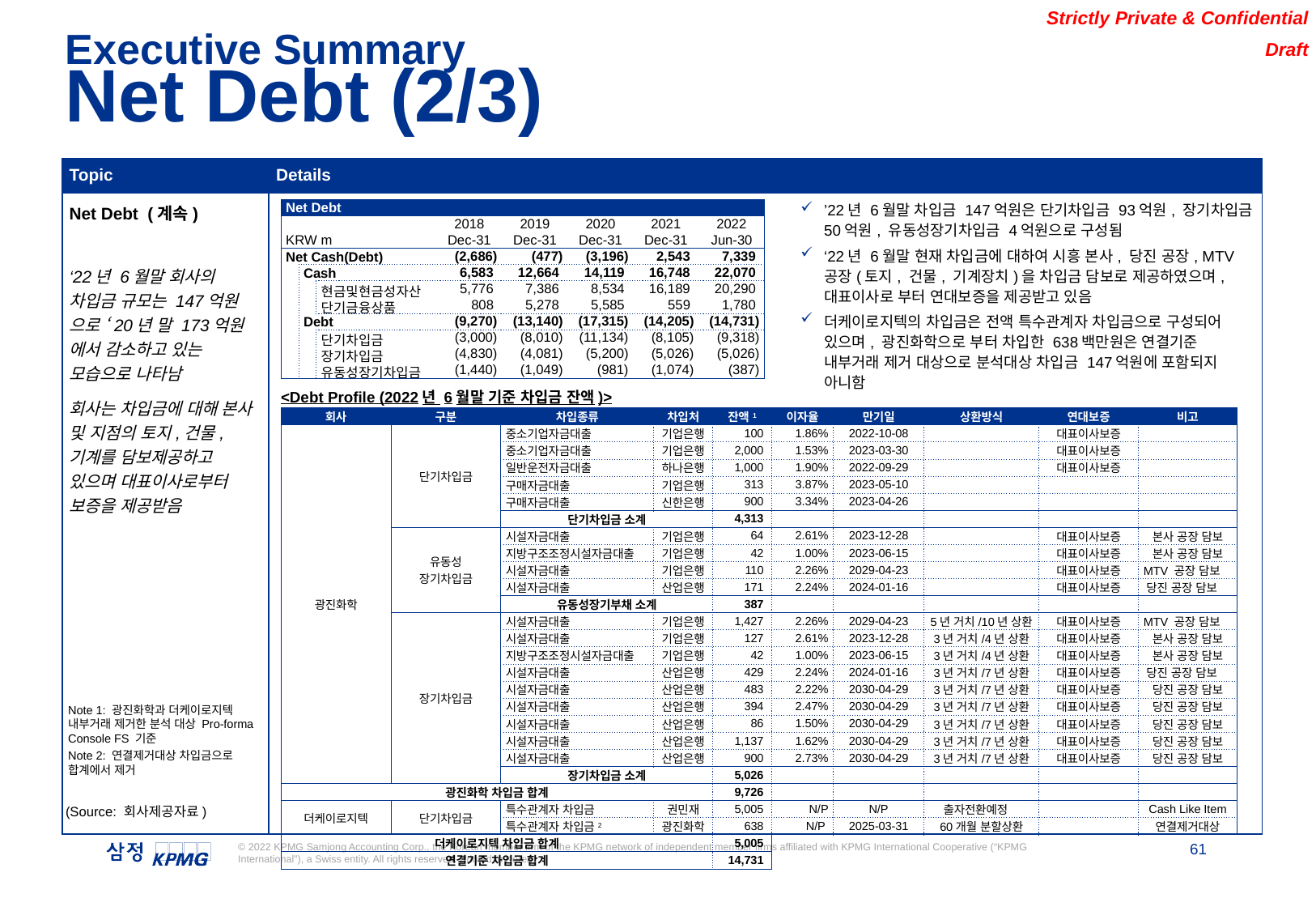

Executive Summary
Net Debt (2/3)
| Topic | Details |
| --- | --- |
| Net Debt (계속) ‘22년 6월말 회사의 차입금 규모는 147억원 으로 ‘20년 말 173억원 에서 감소하고 있는 모습으로 나타남 회사는 차입금에 대해 본사 및 지점의 토지,건물,기계를 담보제공하고 있으며 대표이사로부터 보증을 제공받음 | ’22년 6월말 차입금 147억원은 단기차입금 93억원, 장기차입금 50억원, 유동성장기차입금 4억원으로 구성됨 ‘22년 6월말 현재 차입금에 대하여 시흥 본사, 당진 공장, MTV 공장(토지, 건물, 기계장치)을 차입금 담보로 제공하였으며, 대표이사로 부터 연대보증을 제공받고 있음 더케이로지텍의 차입금은 전액 특수관계자 차입금으로 구성되어 있으며, 광진화학으로 부터 차입한 638백만원은 연결기준 내부거래 제거 대상으로 분석대상 차입금 147억원에 포함되지 아니함 |
| Net Debt |  |  |  |  |  |  |  |
| --- | --- | --- | --- | --- | --- | --- | --- |
|  |  |  | 2018 | 2019 | 2020 | 2021 | 2022 |
| KRW m |  |  | Dec-31 | Dec-31 | Dec-31 | Dec-31 | Jun-30 |
| Net Cash(Debt) |  |  | (2,686) | (477) | (3,196) | 2,543 | 7,339 |
|  | Cash |  | 6,583 | 12,664 | 14,119 | 16,748 | 22,070 |
|  |  | 현금및현금성자산 | 5,776 | 7,386 | 8,534 | 16,189 | 20,290 |
|  |  | 단기금융상품 | 808 | 5,278 | 5,585 | 559 | 1,780 |
|  | Debt |  | (9,270) | (13,140) | (17,315) | (14,205) | (14,731) |
|  |  | 단기차입금 | (3,000) | (8,010) | (11,134) | (8,105) | (9,318) |
|  |  | 장기차입금 | (4,830) | (4,081) | (5,200) | (5,026) | (5,026) |
|  |  | 유동성장기차입금 | (1,440) | (1,049) | (981) | (1,074) | (387) |

<Debt Profile (2022년 6월말 기준 차입금 잔액)>
| 회사 | 구분 | 차입종류 | 차입처 | 잔액1 | 이자율 | 만기일 | 상환방식 | 연대보증 | 비고 |
| --- | --- | --- | --- | --- | --- | --- | --- | --- | --- |
| 광진화학 | 단기차입금 | 중소기업자금대출 | 기업은행 | 100 | 1.86% | 2022-10-08 |  | 대표이사보증 |  |
|  |  | 중소기업자금대출 | 기업은행 | 2,000 | 1.53% | 2023-03-30 |  | 대표이사보증 |  |
|  |  | 일반운전자금대출 | 하나은행 | 1,000 | 1.90% | 2022-09-29 |  | 대표이사보증 |  |
|  |  | 구매자금대출 | 기업은행 | 313 | 3.87% | 2023-05-10 |  |  |  |
|  |  | 구매자금대출 | 신한은행 | 900 | 3.34% | 2023-04-26 |  |  |  |
|  |  | 단기차입금 소계 |  | 4,313 |  |  |  |  |  |
|  | 유동성 장기차입금 | 시설자금대출 | 기업은행 | 64 | 2.61% | 2023-12-28 |  | 대표이사보증 | 본사 공장 담보 |
|  |  | 지방구조조정시설자금대출 | 기업은행 | 42 | 1.00% | 2023-06-15 |  | 대표이사보증 | 본사 공장 담보 |
|  |  | 시설자금대출 | 기업은행 | 110 | 2.26% | 2029-04-23 |  | 대표이사보증 | MTV 공장 담보 |
|  |  | 시설자금대출 | 산업은행 | 171 | 2.24% | 2024-01-16 |  | 대표이사보증 | 당진 공장 담보 |
|  |  | 유동성장기부채 소계 |  | 387 |  |  |  |  |  |
|  | 장기차입금 | 시설자금대출 | 기업은행 | 1,427 | 2.26% | 2029-04-23 | 5년 거치/10년 상환 | 대표이사보증 | MTV 공장 담보 |
|  |  | 시설자금대출 | 기업은행 | 127 | 2.61% | 2023-12-28 | 3년 거치/4년 상환 | 대표이사보증 | 본사 공장 담보 |
|  |  | 지방구조조정시설자금대출 | 기업은행 | 42 | 1.00% | 2023-06-15 | 3년 거치/4년 상환 | 대표이사보증 | 본사 공장 담보 |
|  |  | 시설자금대출 | 산업은행 | 429 | 2.24% | 2024-01-16 | 3년 거치/7년 상환 | 대표이사보증 | 당진 공장 담보 |
|  |  | 시설자금대출 | 산업은행 | 483 | 2.22% | 2030-04-29 | 3년 거치/7년 상환 | 대표이사보증 | 당진 공장 담보 |
|  |  | 시설자금대출 | 산업은행 | 394 | 2.47% | 2030-04-29 | 3년 거치/7년 상환 | 대표이사보증 | 당진 공장 담보 |
|  |  | 시설자금대출 | 산업은행 | 86 | 1.50% | 2030-04-29 | 3년 거치/7년 상환 | 대표이사보증 | 당진 공장 담보 |
|  |  | 시설자금대출 | 산업은행 | 1,137 | 1.62% | 2030-04-29 | 3년 거치/7년 상환 | 대표이사보증 | 당진 공장 담보 |
|  |  | 시설자금대출 | 산업은행 | 900 | 2.73% | 2030-04-29 | 3년 거치/7년 상환 | 대표이사보증 | 당진 공장 담보 |
|  |  | 장기차입금 소계 |  | 5,026 |  |  |  |  |  |
| 광진화학 차입금 합계 |  |  |  | 9,726 |  |  |  |  |  |
| 더케이로지텍 | 단기차입금 | 특수관계자 차입금 | 권민재 | 5,005 | N/P | N/P | 출자전환예정 |  | Cash Like Item |
|  |  | 특수관계자 차입금2 | 광진화학 | 638 | N/P | 2025-03-31 | 60개월 분할상환 |  | 연결제거대상 |
| 더케이로지텍 차입금 합계 |  |  |  | 5,005 |  |  |  |  |  |
| 연결기준 차입금 합계 |  |  |  | 14,731 |  |  |  |  |  |
Note 1: 광진화학과 더케이로지텍 내부거래 제거한 분석 대상 Pro-forma Console FS 기준
Note 2: 연결제거대상 차입금으로 합계에서 제거
(Source: 회사제공자료)